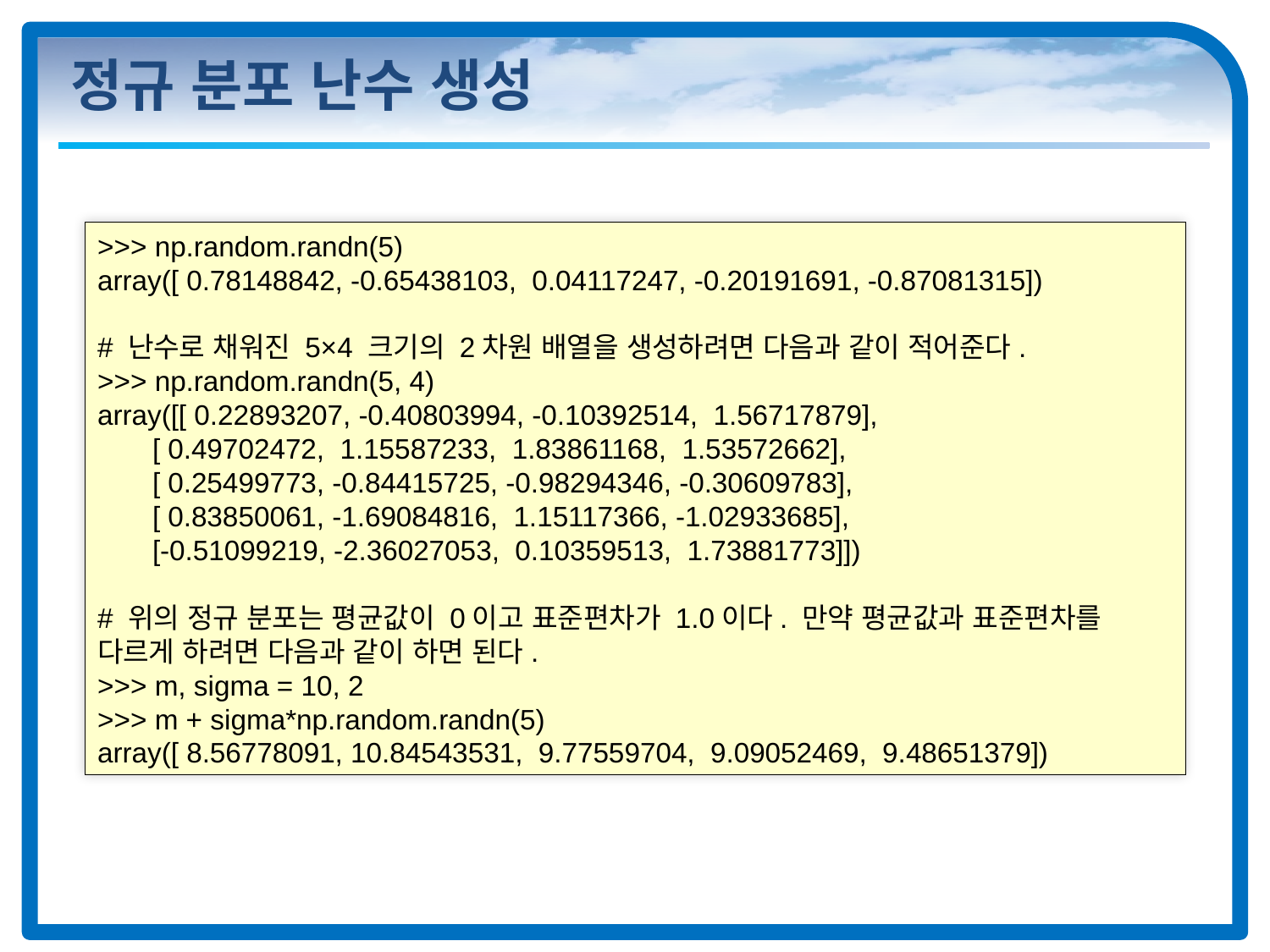

# 정규 분포 난수 생성
>>> np.random.randn(5)
array([ 0.78148842, -0.65438103,  0.04117247, -0.20191691, -0.87081315])

# 난수로 채워진 5×4 크기의 2차원 배열을 생성하려면 다음과 같이 적어준다.
>>> np.random.randn(5, 4)
array([[ 0.22893207, -0.40803994, -0.10392514,  1.56717879],
       [ 0.49702472,  1.15587233,  1.83861168,  1.53572662],
       [ 0.25499773, -0.84415725, -0.98294346, -0.30609783],
       [ 0.83850061, -1.69084816,  1.15117366, -1.02933685],
       [-0.51099219, -2.36027053,  0.10359513,  1.73881773]])

# 위의 정규 분포는 평균값이 0이고 표준편차가 1.0이다. 만약 평균값과 표준편차를 다르게 하려면 다음과 같이 하면 된다.
>>> m, sigma = 10, 2
>>> m + sigma*np.random.randn(5)
array([ 8.56778091, 10.84543531,  9.77559704,  9.09052469,  9.48651379])